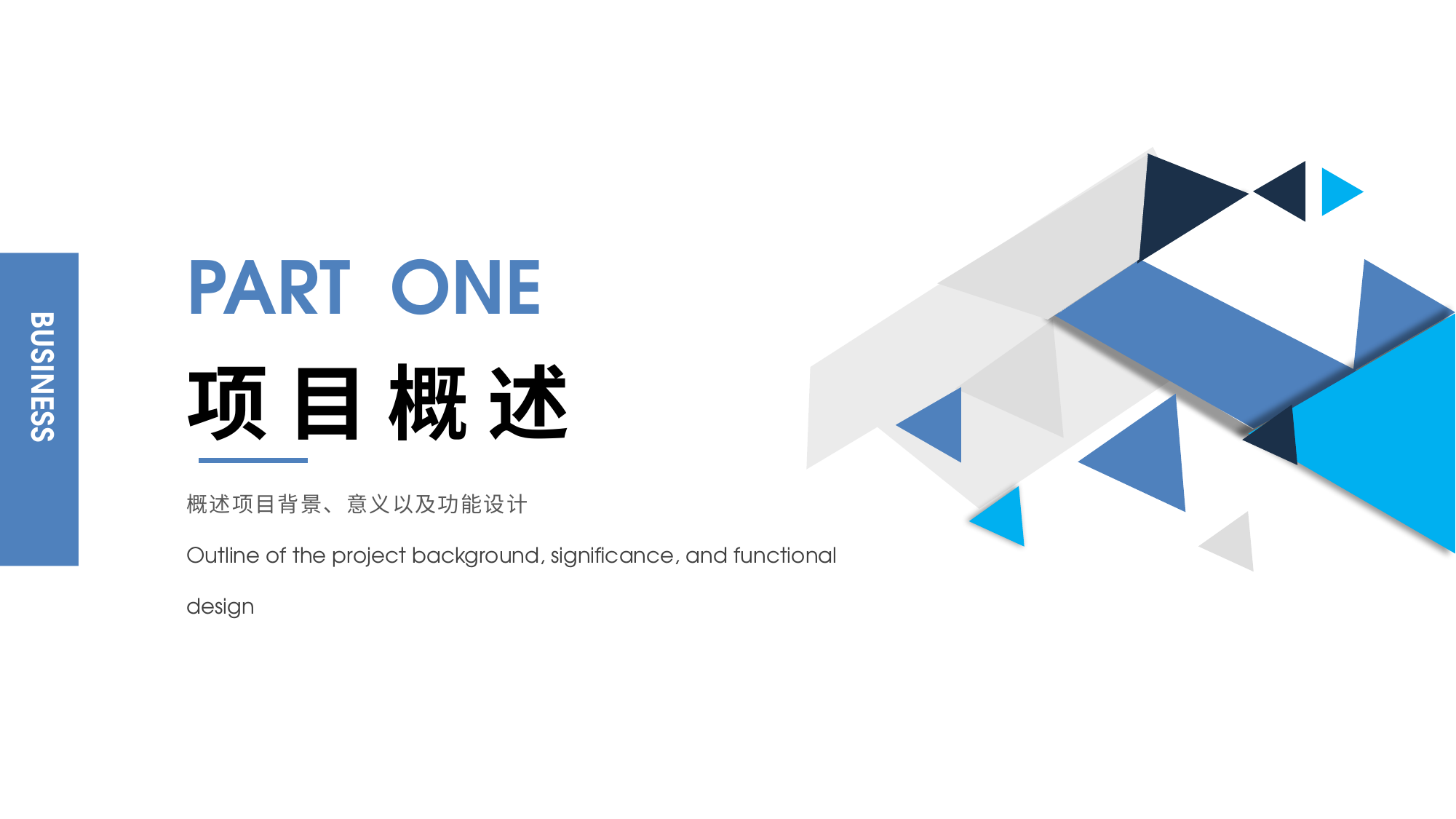

PART  ONE

BUSINESS

项 目 概 述

概述项目背景、意义以及功能设计
Outline of the project background, significance, and functional design